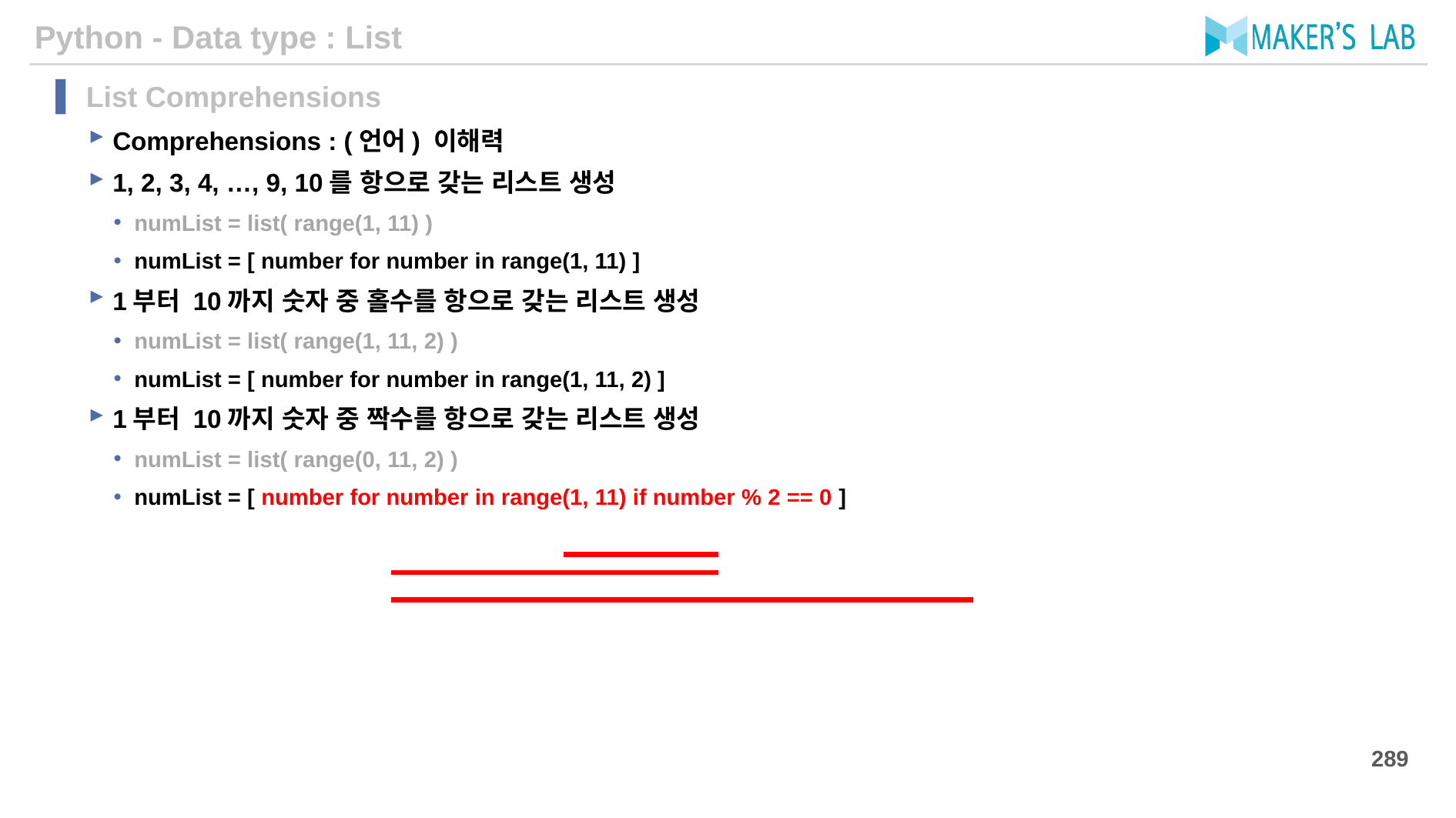

# Python - Data type : List
List Comprehensions
Comprehensions : (언어) 이해력
1, 2, 3, 4, …, 9, 10를 항으로 갖는 리스트 생성
numList = list( range(1, 11) )
numList = [ number for number in range(1, 11) ]
1부터 10까지 숫자 중 홀수를 항으로 갖는 리스트 생성
numList = list( range(1, 11, 2) )
numList = [ number for number in range(1, 11, 2) ]
1부터 10까지 숫자 중 짝수를 항으로 갖는 리스트 생성
numList = list( range(0, 11, 2) )
numList = [ number for number in range(1, 11) if number % 2 == 0 ]

289